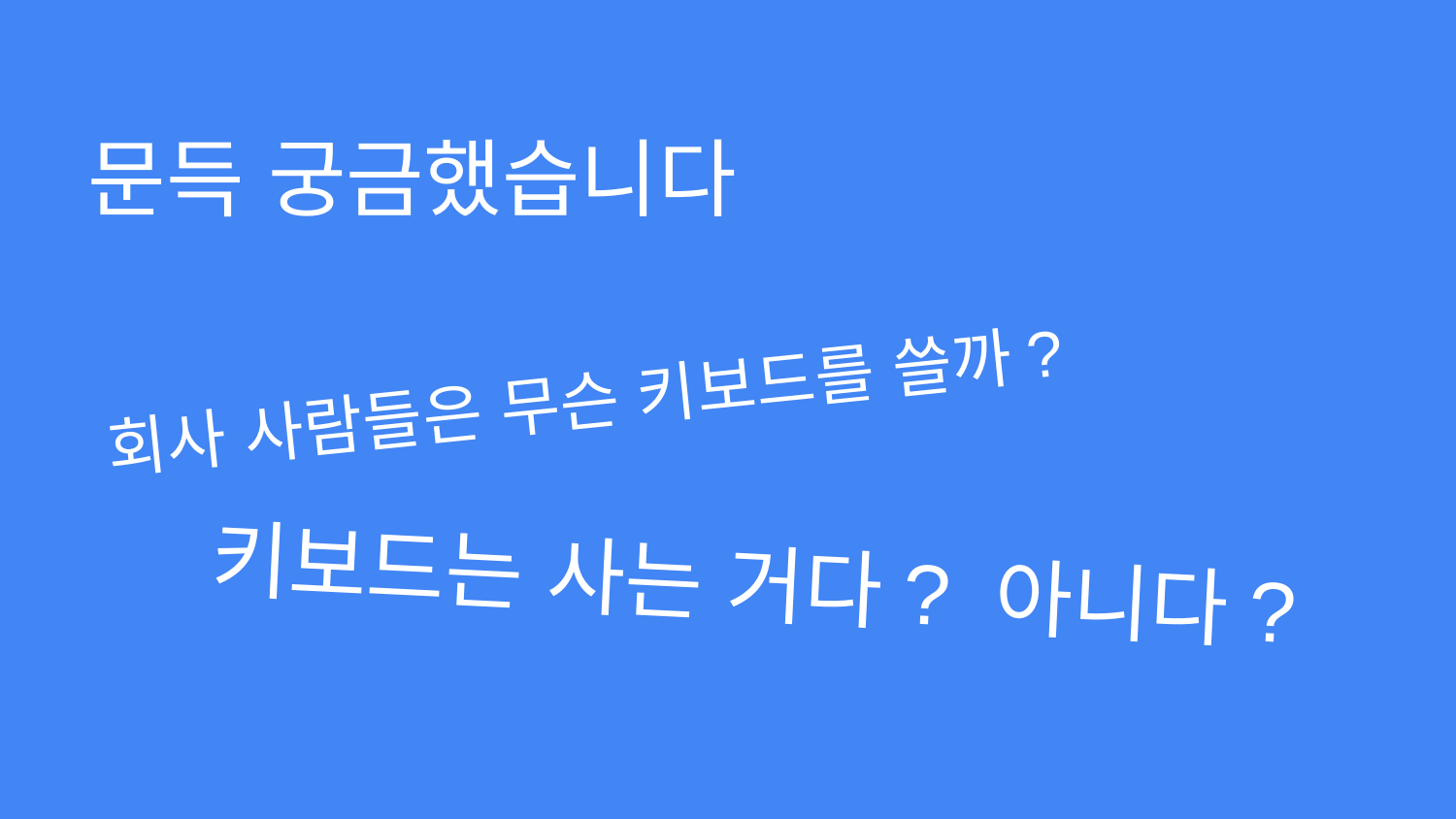

# 문득 궁금했습니다
회사 사람들은 무슨 키보드를 쓸까?
키보드는 사는 거다? 아니다?